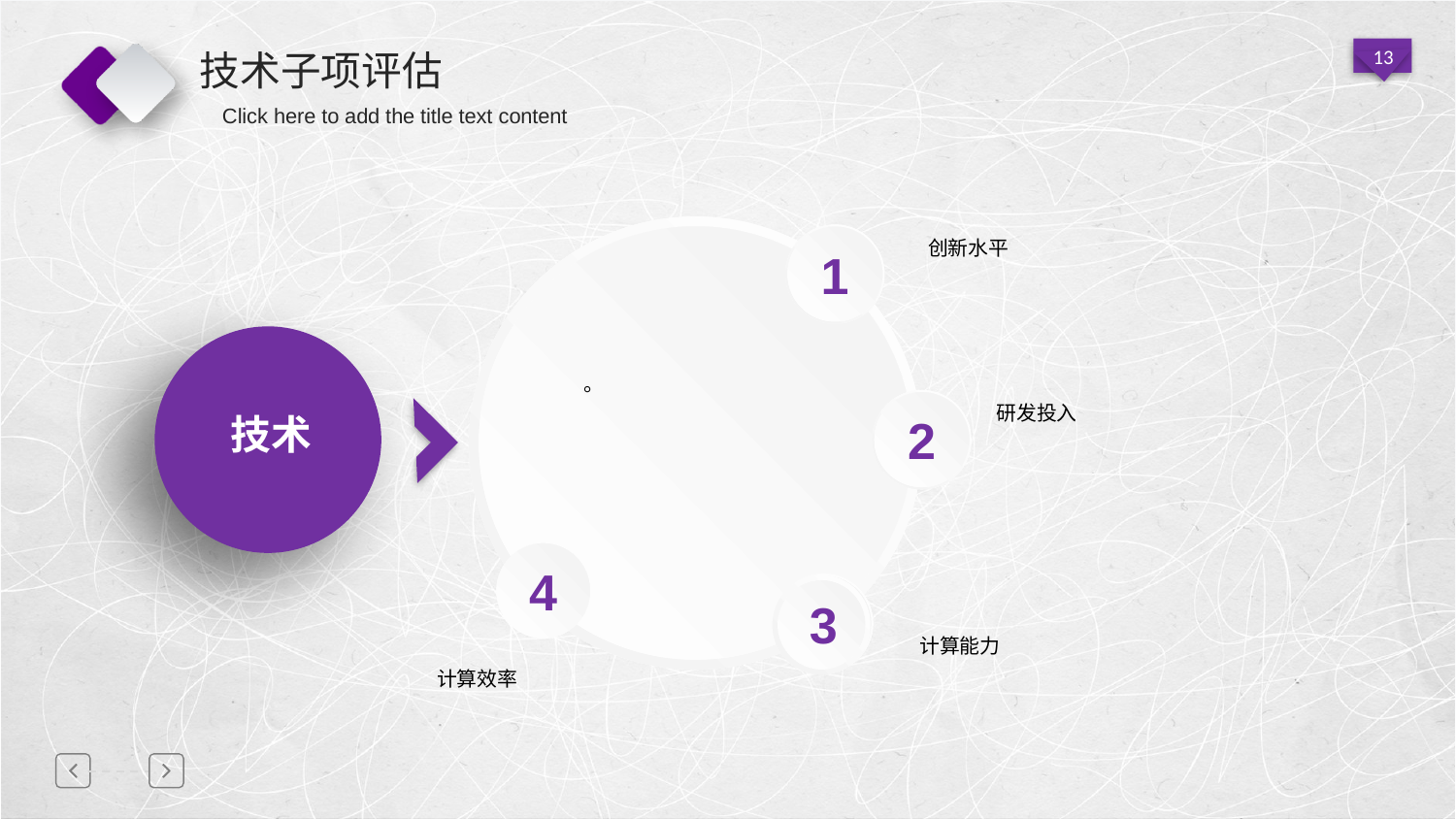

# 技术子项评估

1
创新水平

。

2
研发投入

规技术
4

3
计算能力
计算效率
延迟符